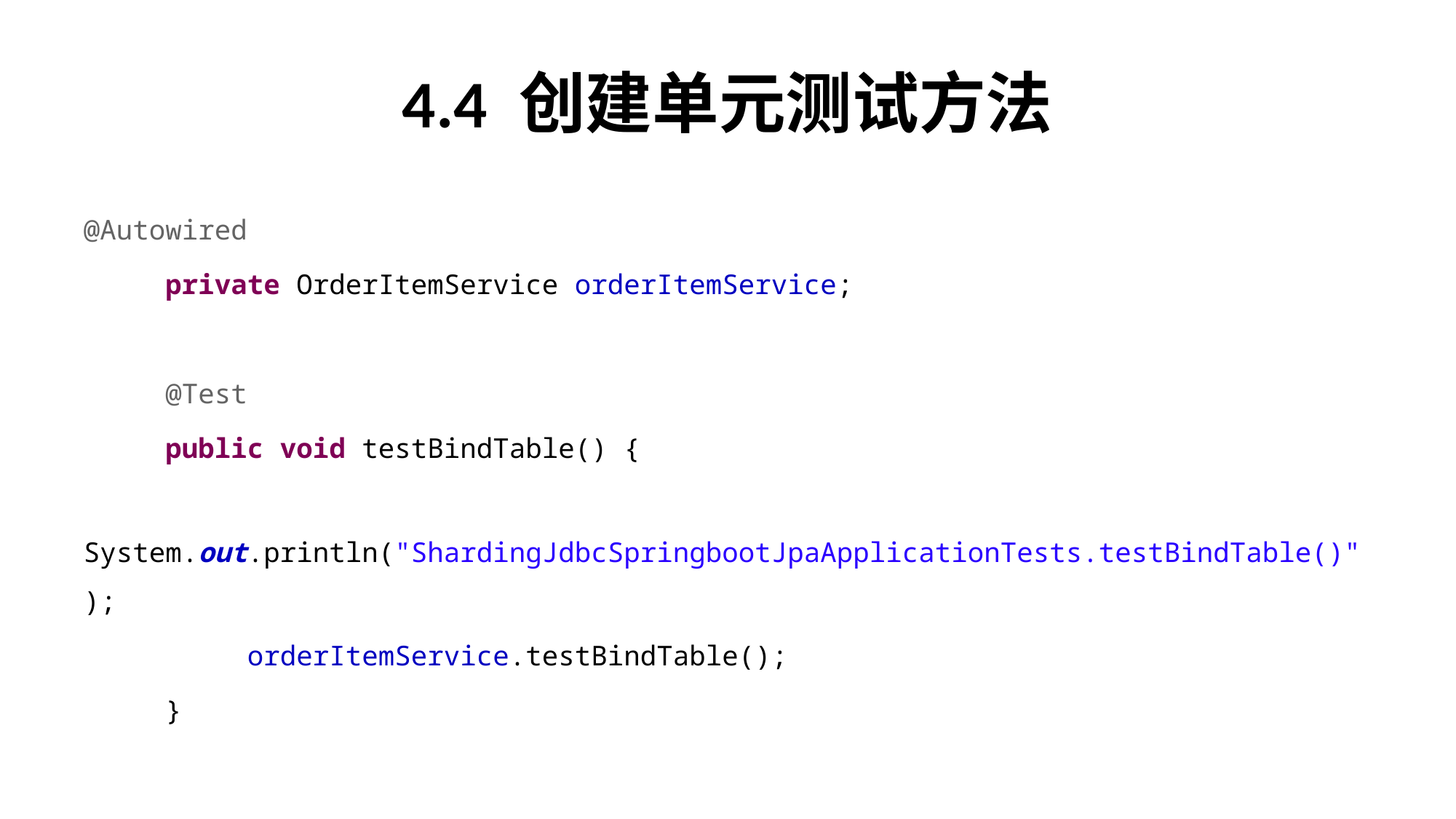

# 4.4 创建单元测试方法
@Autowired
	private OrderItemService orderItemService;

	@Test
	public void testBindTable() {
			System.out.println("ShardingJdbcSpringbootJpaApplicationTests.testBindTable()");
		orderItemService.testBindTable();
	}